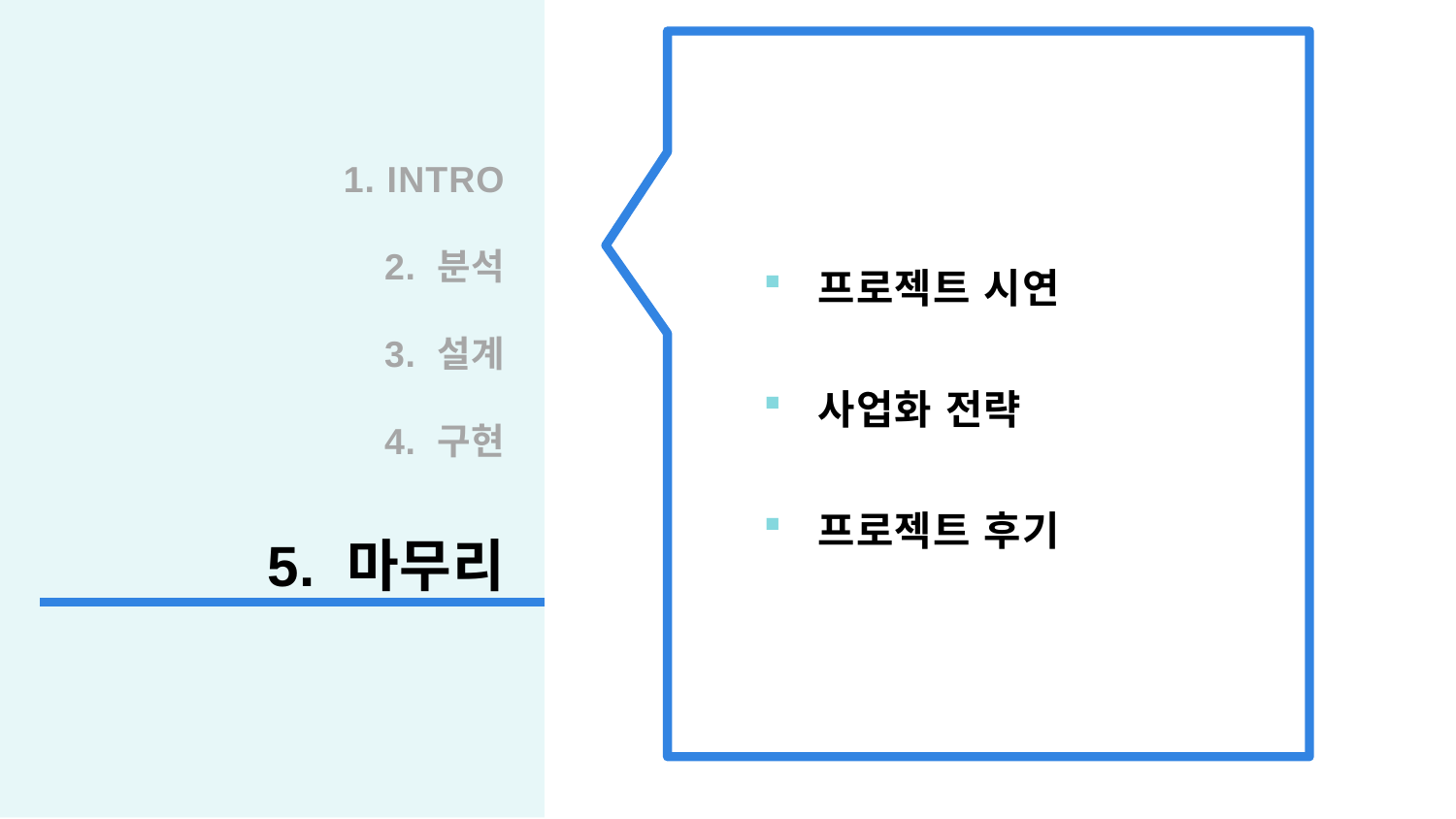

1. INTRO
2. 분석
3. 설계
4. 구현
5. 마무리

프로젝트 시연
사업화 전략
프로젝트 후기
| 1 | 분석 |
| --- | --- |
| 2 | 설계 |
| 3 | 구현 |
| 4 | 리팩토링 |
| 5 | 마무리 |